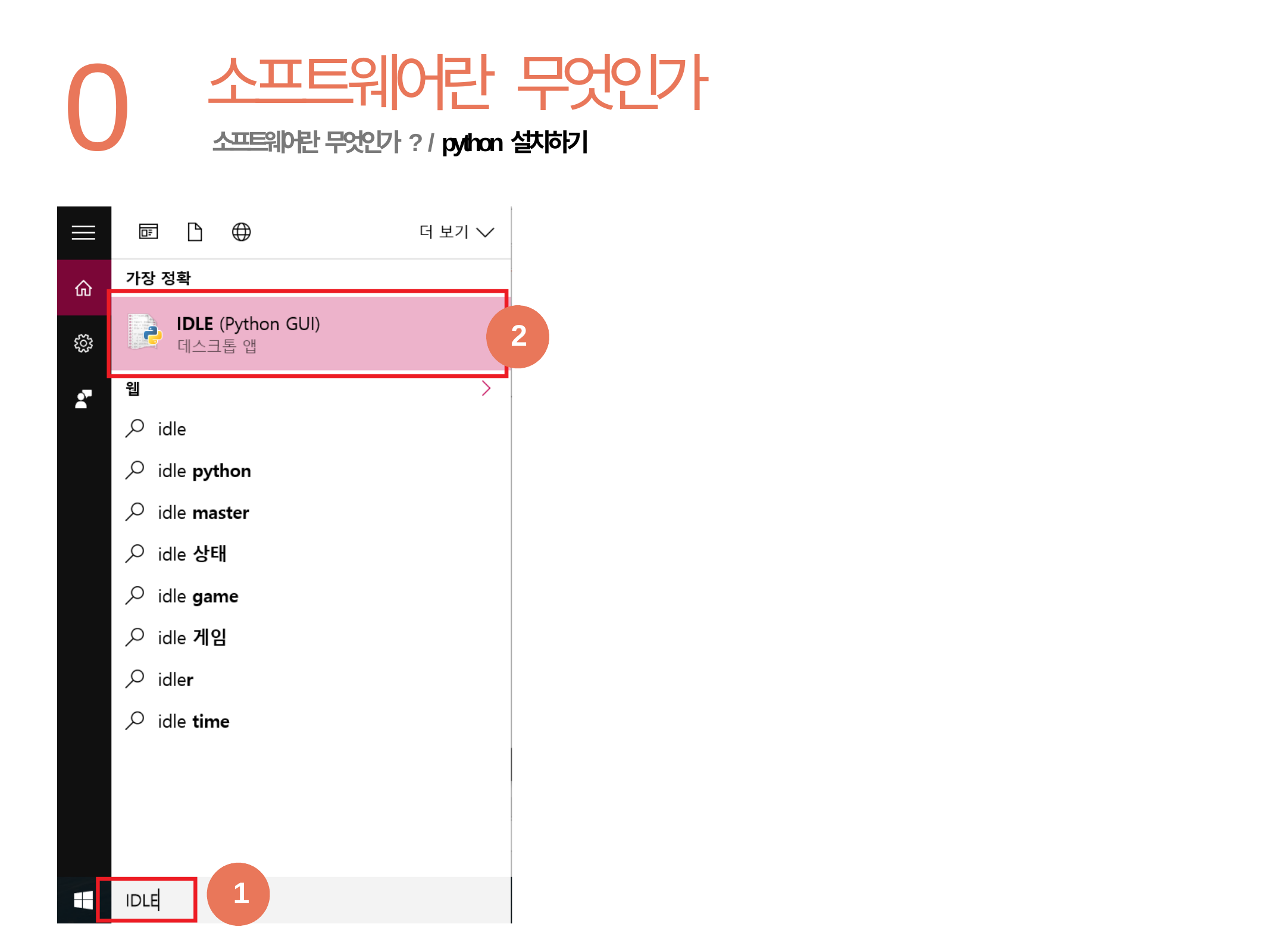

01
# 소프트웨어란 무엇인가
소프트웨어란  무엇인가?  / python설치하기

2

1